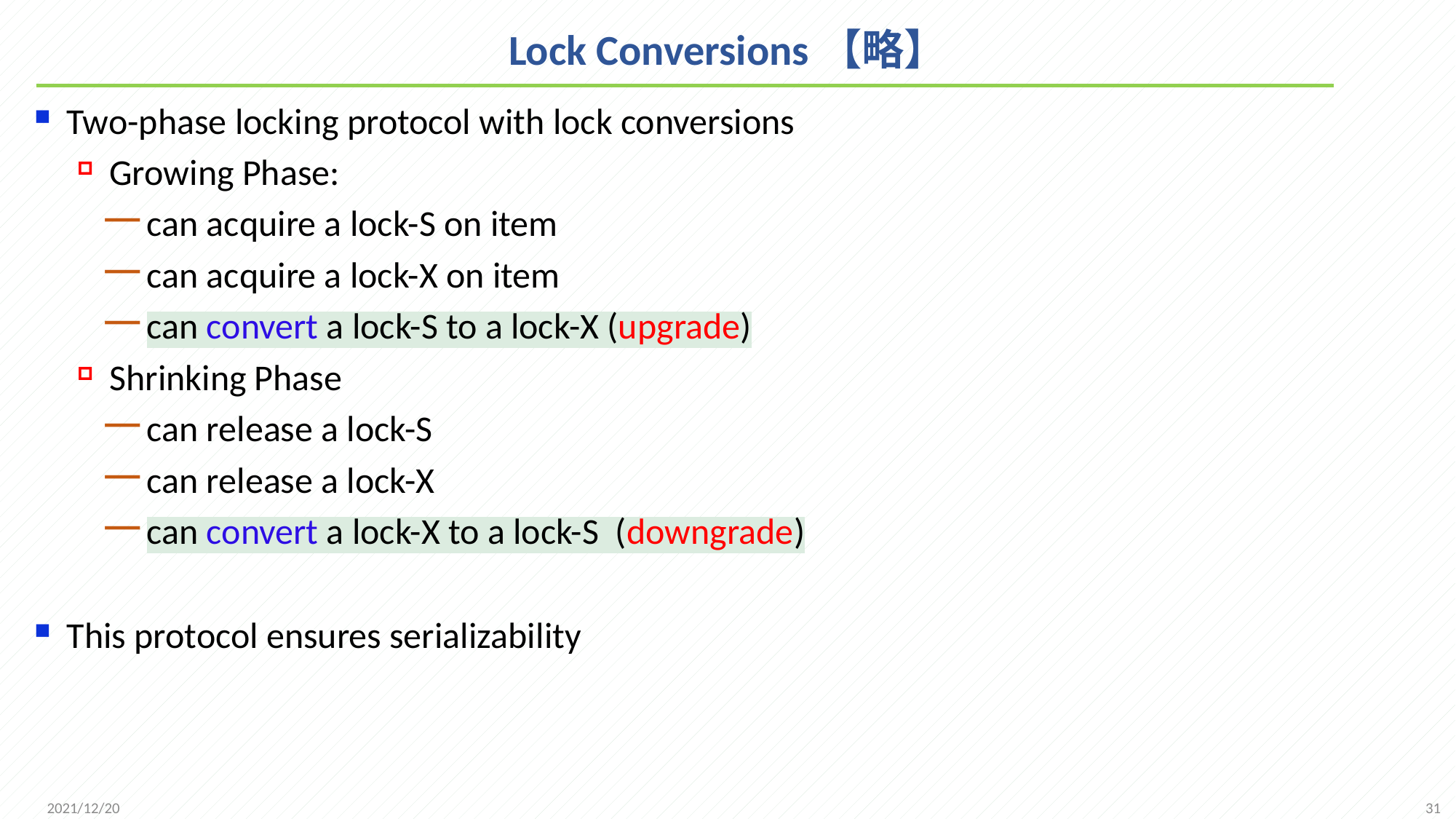

# Lock Conversions【略】
Two-phase locking protocol with lock conversions
Growing Phase:
can acquire a lock-S on item
can acquire a lock-X on item
can convert a lock-S to a lock-X (upgrade)
Shrinking Phase
can release a lock-S
can release a lock-X
can convert a lock-X to a lock-S  (downgrade)

This protocol ensures serializability

31
2021/12/20